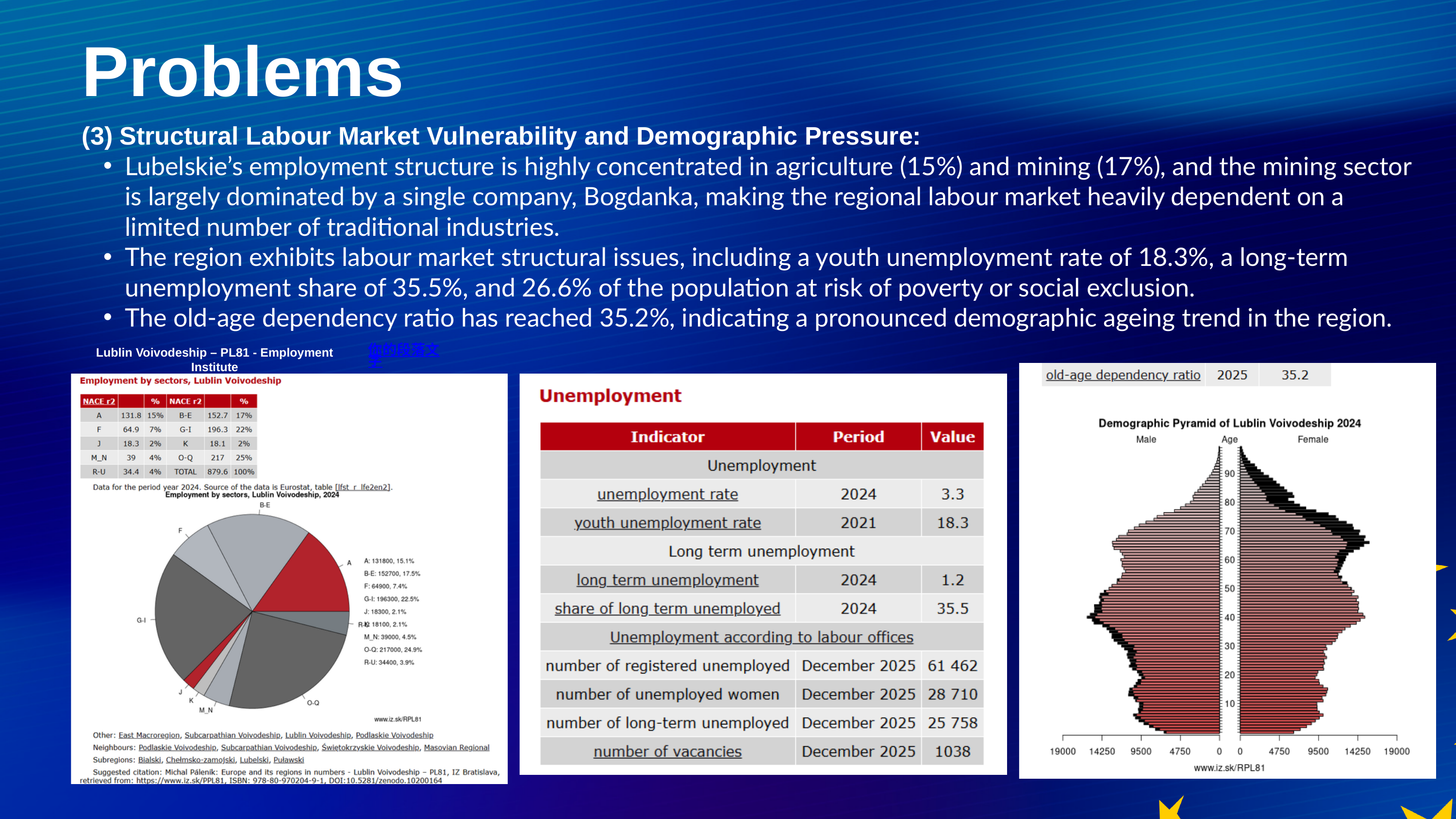

Problems
(3) Structural Labour Market Vulnerability and Demographic Pressure:
Lubelskie’s employment structure is highly concentrated in agriculture (15%) and mining (17%), and the mining sector is largely dominated by a single company, Bogdanka, making the regional labour market heavily dependent on a limited number of traditional industries.
The region exhibits labour market structural issues, including a youth unemployment rate of 18.3%, a long-term unemployment share of 35.5%, and 26.6% of the population at risk of poverty or social exclusion.
The old-age dependency ratio has reached 35.2%, indicating a pronounced demographic ageing trend in the region.
Lublin Voivodeship – PL81 - Employment Institute
你的段落文字